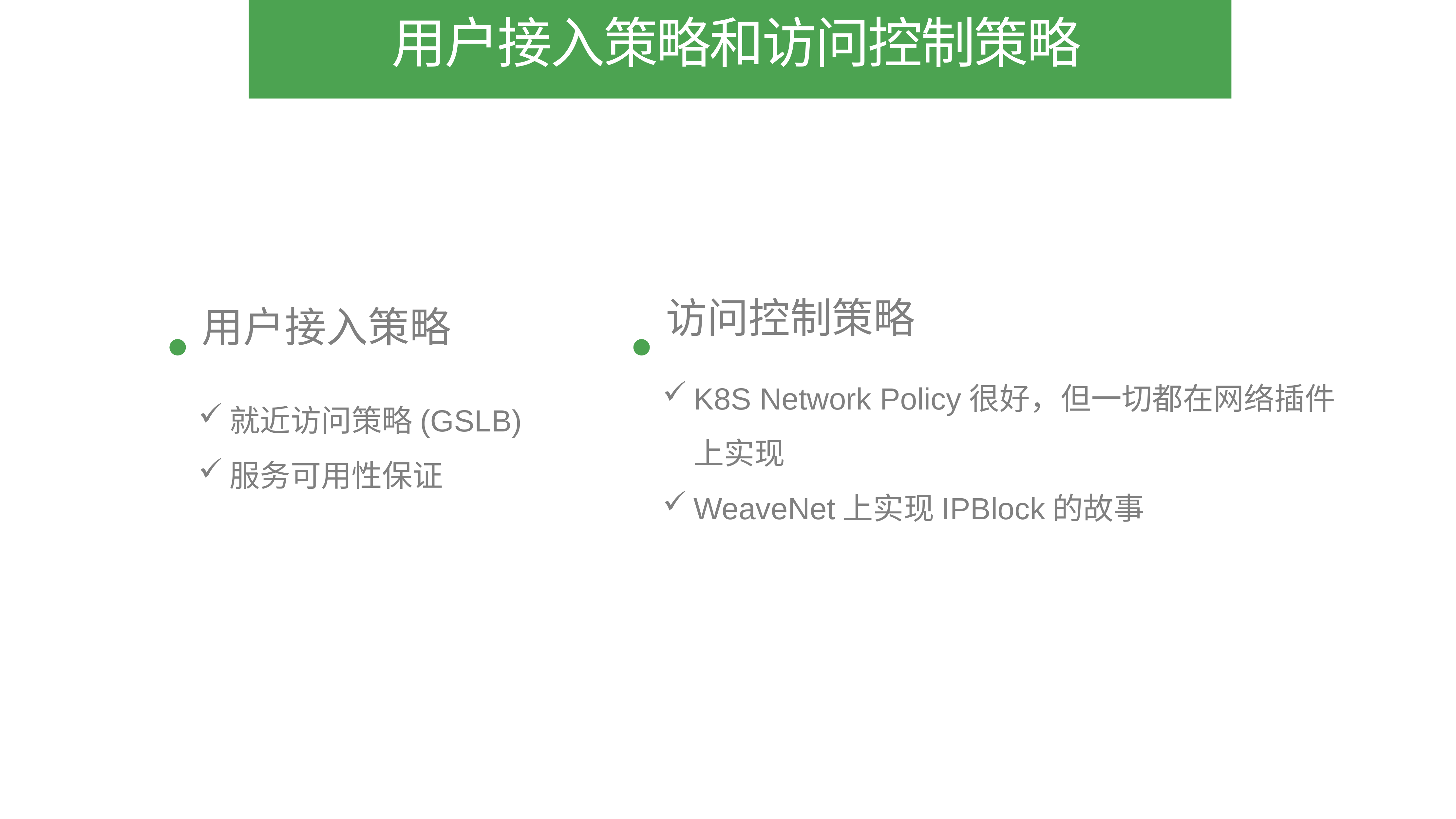

# 用户接入策略和访问控制策略
访问控制策略
用户接入策略

K8S Network Policy很好，但一切都在网络插件上实现
WeaveNet上实现IPBlock的故事
就近访问策略(GSLB)
服务可用性保证